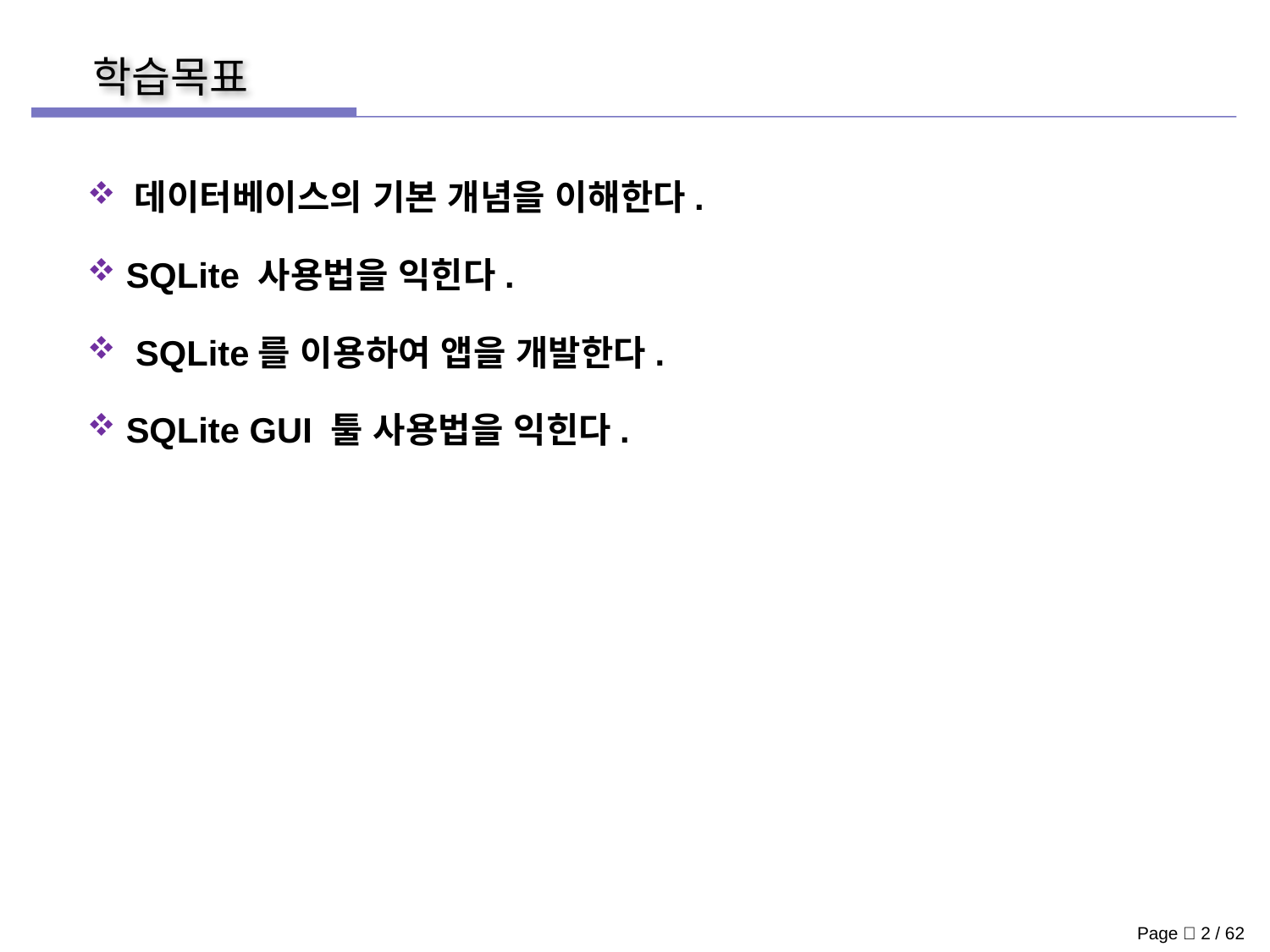

데이터베이스의 기본 개념을 이해한다.
 SQLite 사용법을 익힌다.
  SQLite를 이용하여 앱을 개발한다.
 SQLite GUI 툴 사용법을 익힌다.